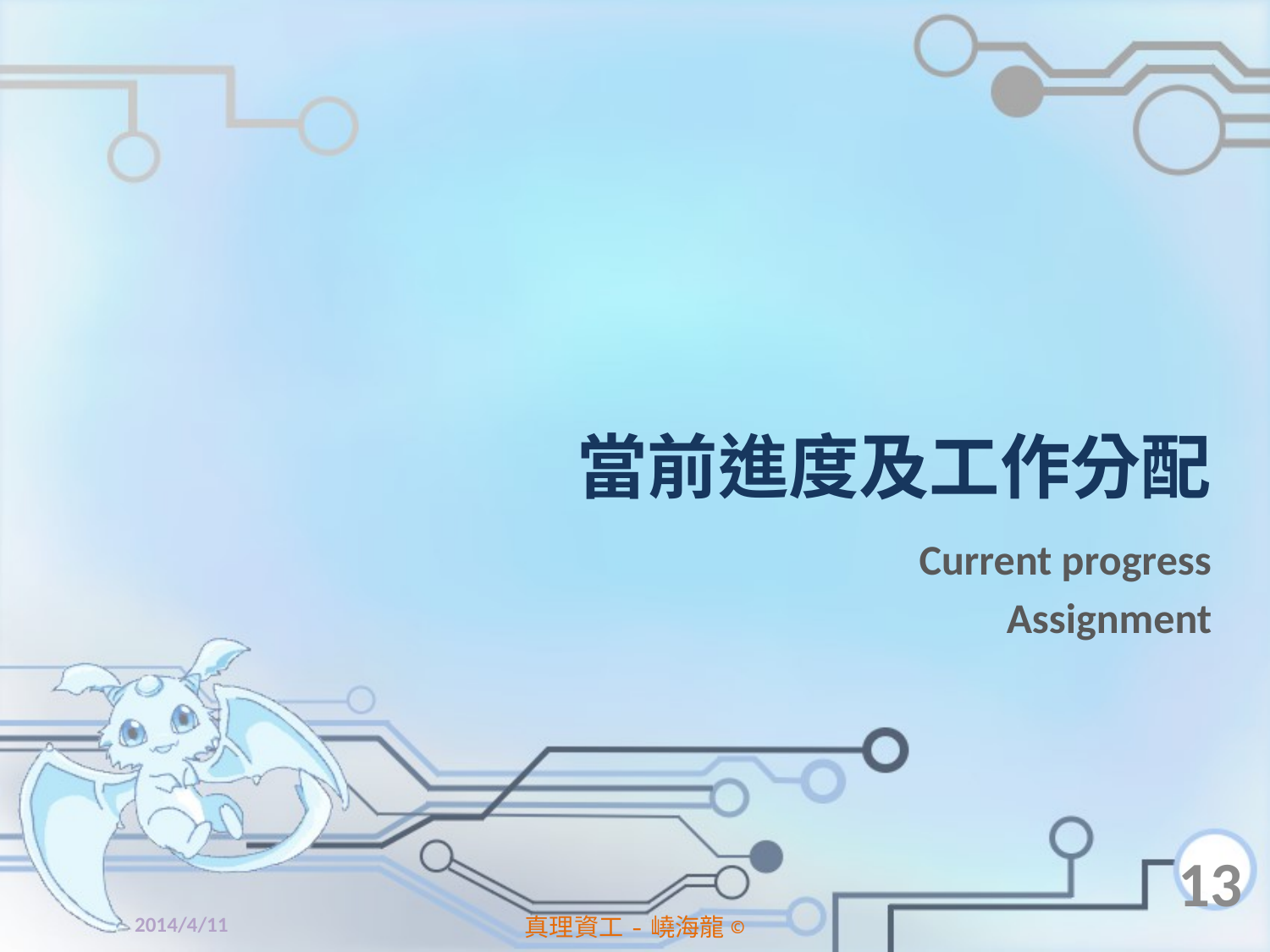

# 當前進度及工作分配
Current progress
Assignment
13
2014/4/11
真理資工-嶢海龍©